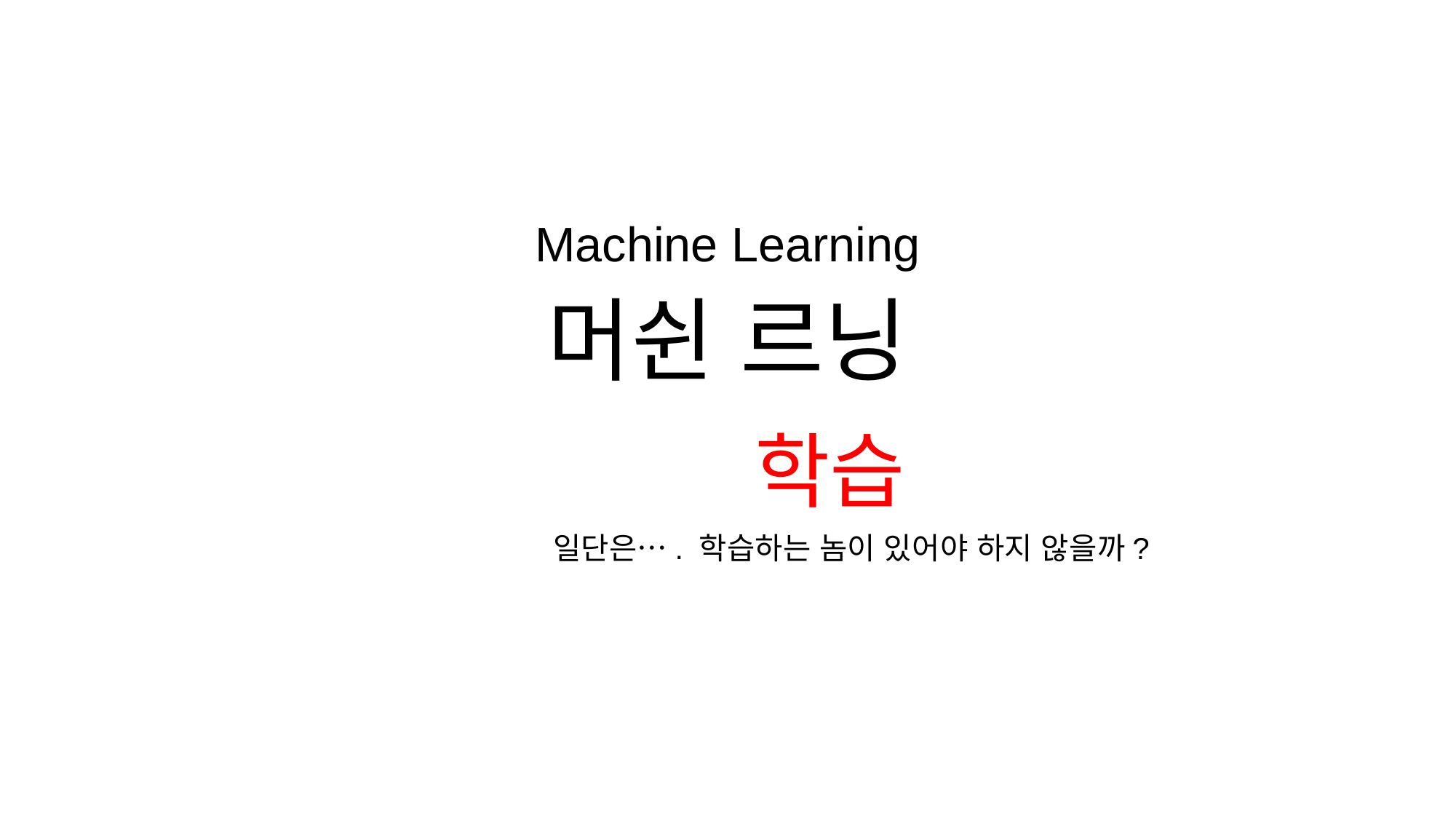

Machine Learning
머쉰 르닝
학습
일단은…. 학습하는 놈이 있어야 하지 않을까?